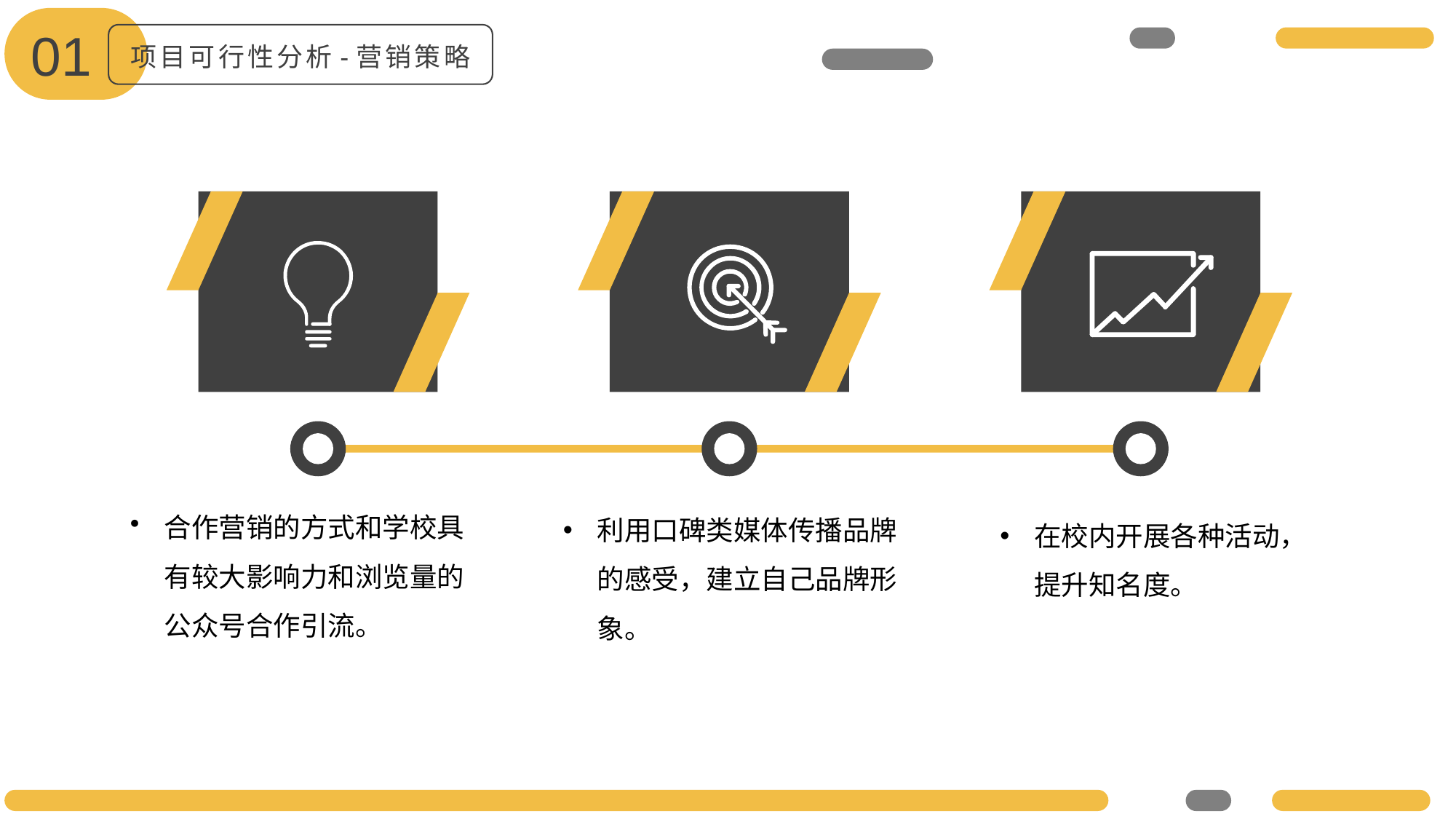

01
项目可行性分析-营销策略

利用口碑类媒体传播品牌的感受，建立自己品牌形象。
合作营销的方式和学校具有较大影响力和浏览量的公众号合作引流。
在校内开展各种活动，提升知名度。